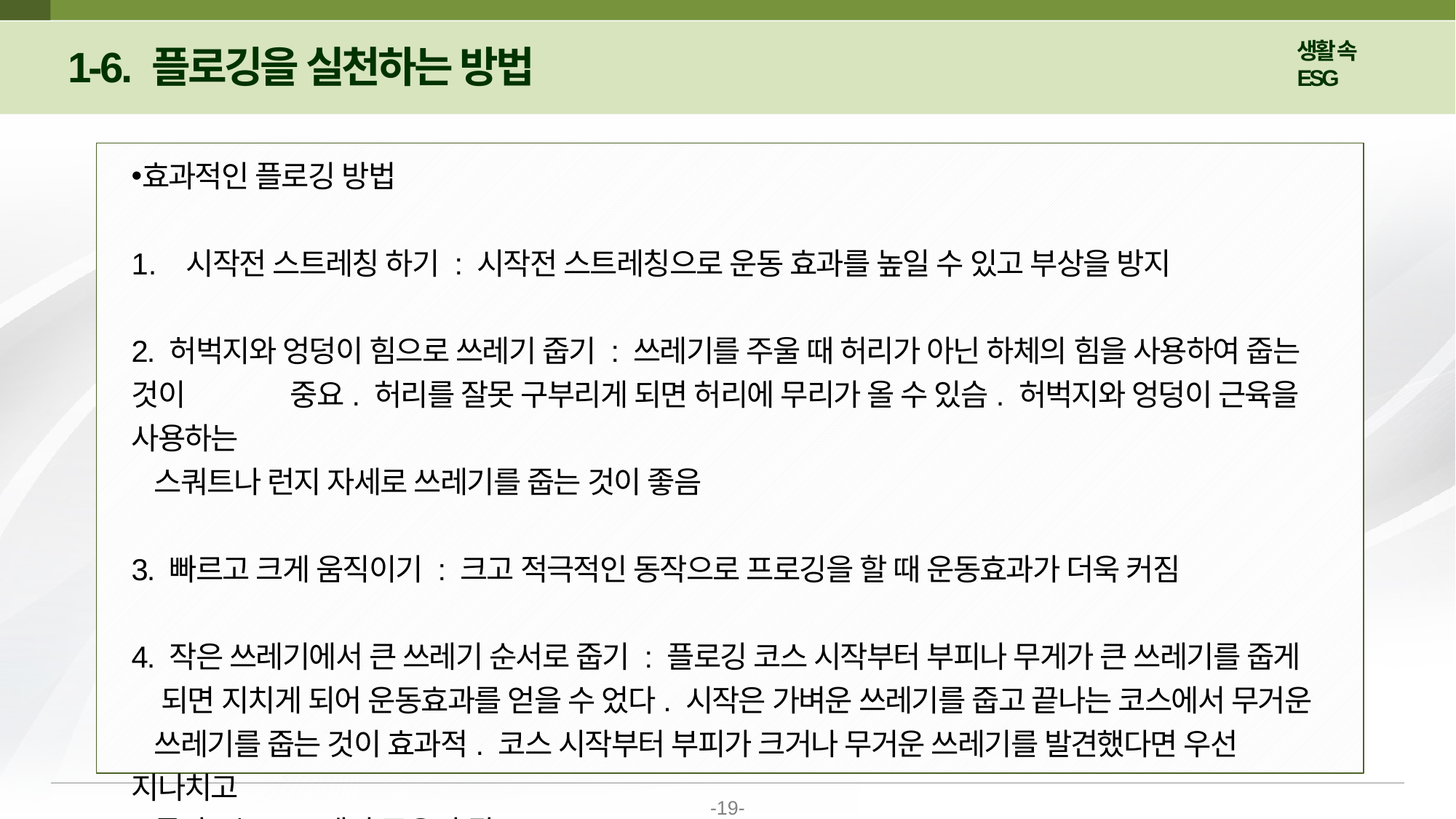

1-6. 플로깅을 실천하는 방법

효과적인 플로깅 방법

시작전 스트레칭 하기 : 시작전 스트레칭으로 운동 효과를 높일 수 있고 부상을 방지

2. 허벅지와 엉덩이 힘으로 쓰레기 줍기 : 쓰레기를 주울 때 허리가 아닌 하체의 힘을 사용하여 줍는 것이               중요. 허리를 잘못 구부리게 되면 허리에 무리가 올 수 있슴. 허벅지와 엉덩이 근육을 사용하는
  스쿼트나 런지 자세로 쓰레기를 줍는 것이 좋음

3. 빠르고 크게 움직이기 : 크고 적극적인 동작으로 프로깅을 할 때 운동효과가 더욱 커짐

4. 작은 쓰레기에서 큰 쓰레기 순서로 줍기 : 플로깅 코스 시작부터 부피나 무게가 큰 쓰레기를 줍게
   되면 지치게 되어 운동효과를 얻을 수 었다. 시작은 가벼운 쓰레기를 줍고 끝나는 코스에서 무거운
  쓰레기를 줍는 것이 효과적. 코스 시작부터 부피가 크거나 무거운 쓰레기를 발견했다면 우선 지나치고
  돌아오는 코스에서 주우면 됨.